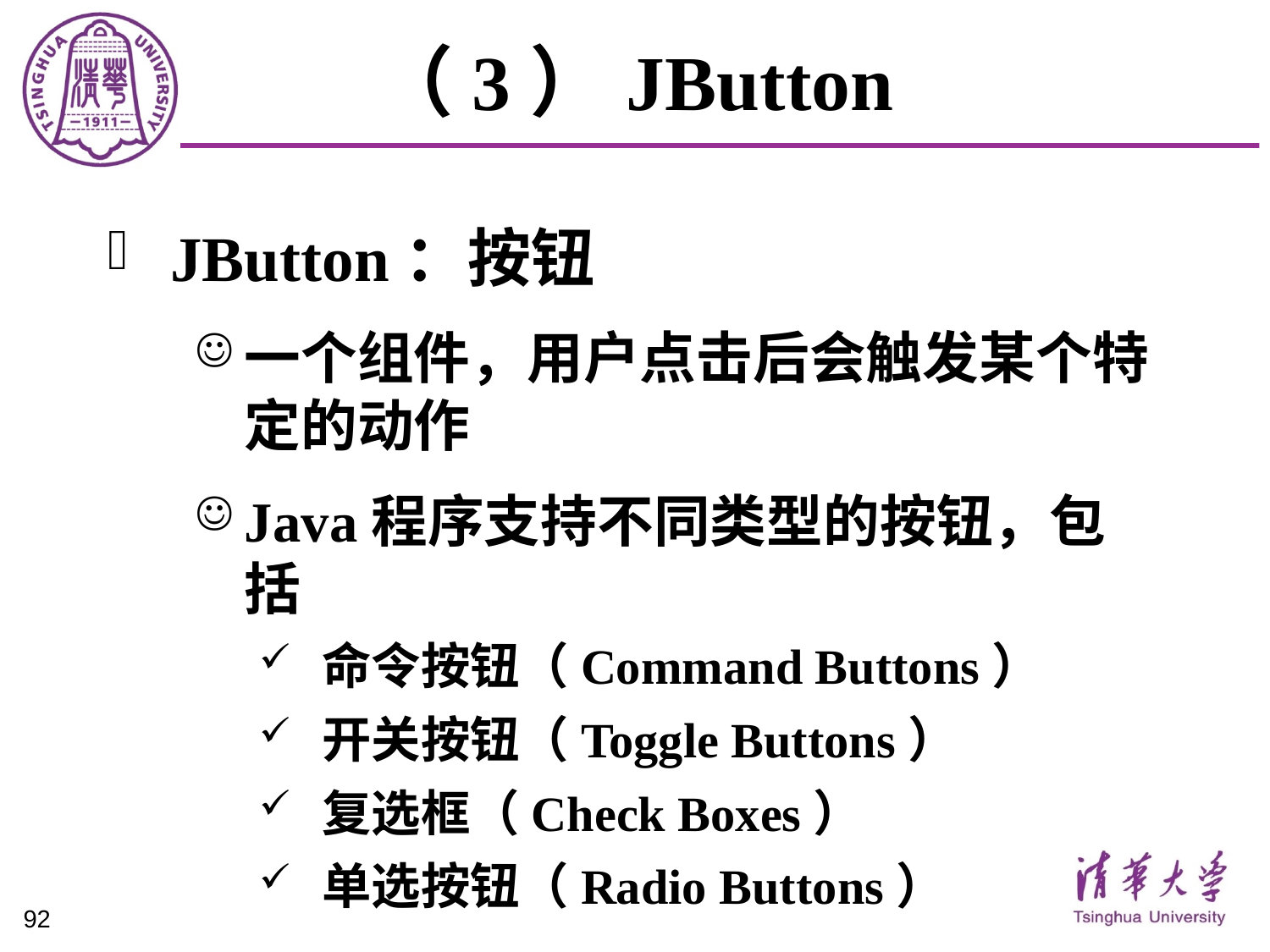

# （3）JButton
JButton：按钮
一个组件，用户点击后会触发某个特定的动作
Java程序支持不同类型的按钮，包括
命令按钮（Command Buttons）
开关按钮（Toggle Buttons）
复选框（Check Boxes）
单选按钮（Radio Buttons）
92